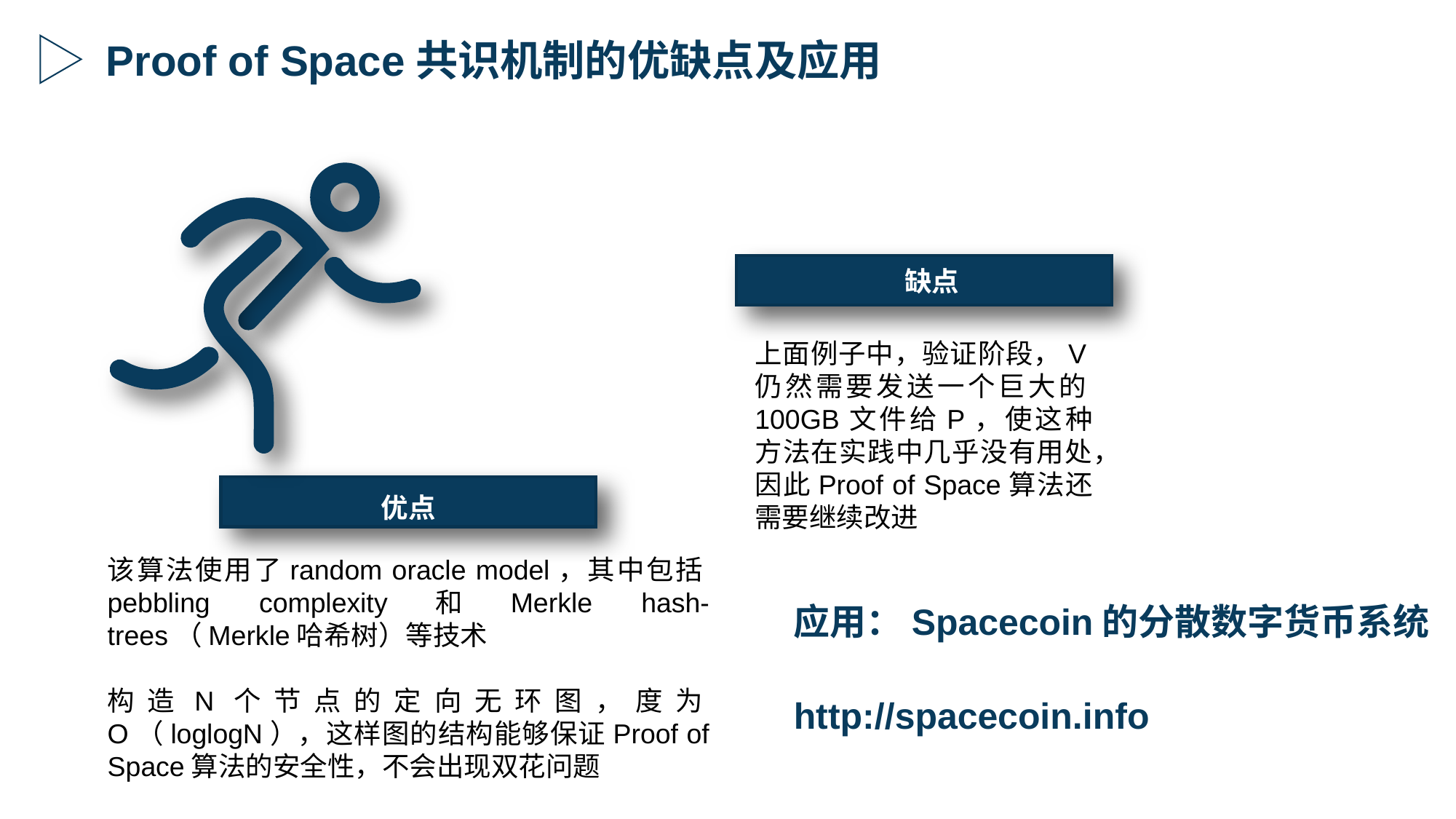

Proof of Space共识机制的优缺点及应用

输入难点关键字

缺点

上面例子中，验证阶段，V仍然需要发送一个巨大的100GB文件给P，使这种方法在实践中几乎没有用处，因此Proof of Space算法还需要继续改进

输入难点2关键

优点
该算法使用了random oracle model，其中包括pebbling complexity和Merkle hash-trees（Merkle哈希树）等技术

构造N个节点的定向无环图，度为O（loglogN），这样图的结构能够保证Proof of Space算法的安全性，不会出现双花问题
应用：Spacecoin的分散数字货币系统

http://spacecoin.info